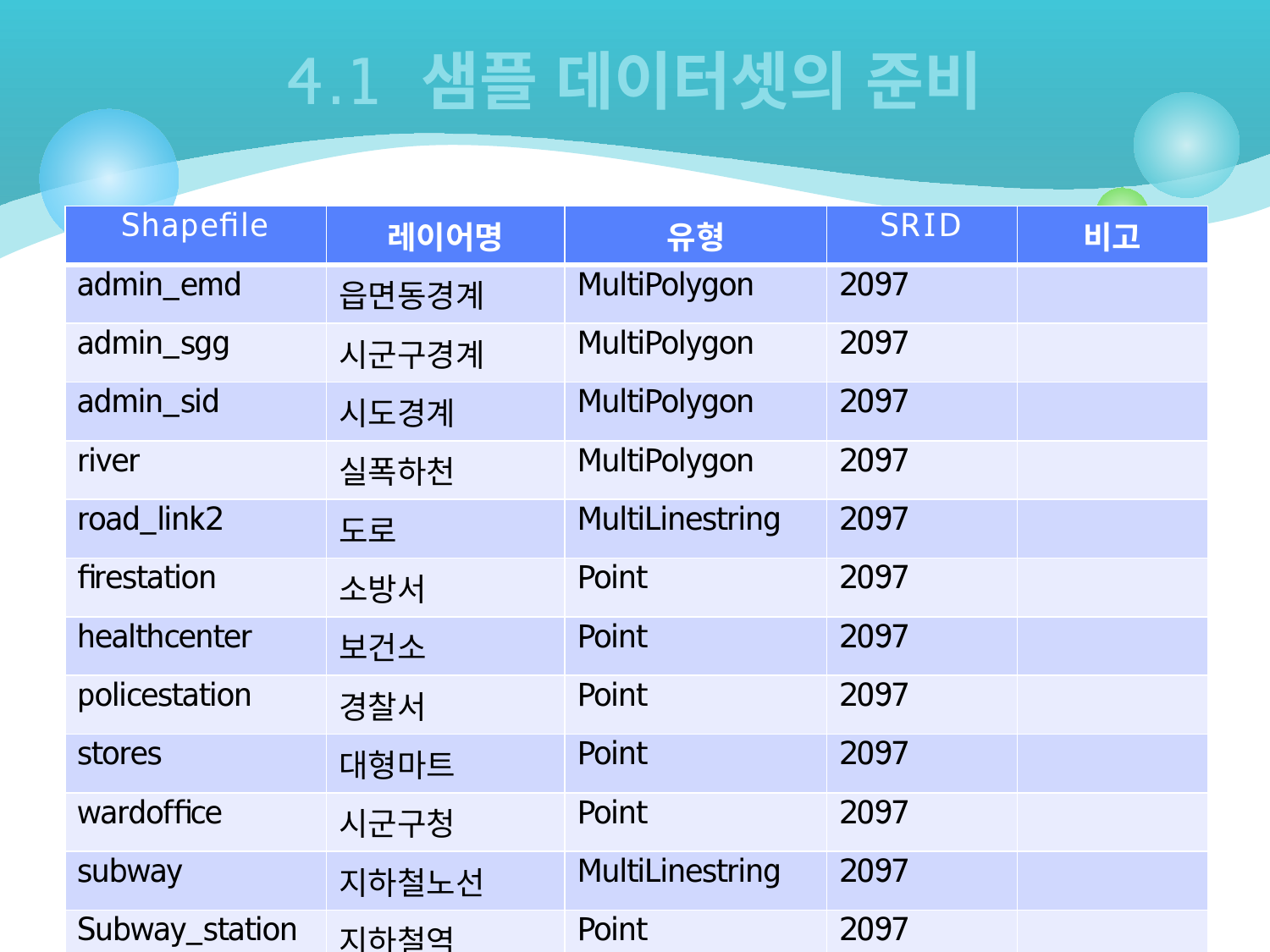

# 4.1 샘플 데이터셋의 준비
| Shapefile | 레이어명 | 유형 | SRID | 비고 |
| --- | --- | --- | --- | --- |
| admin\_emd | 읍면동경계 | MultiPolygon | 2097 |  |
| admin\_sgg | 시군구경계 | MultiPolygon | 2097 |  |
| admin\_sid | 시도경계 | MultiPolygon | 2097 |  |
| river | 실폭하천 | MultiPolygon | 2097 |  |
| road\_link2 | 도로 | MultiLinestring | 2097 |  |
| firestation | 소방서 | Point | 2097 |  |
| healthcenter | 보건소 | Point | 2097 |  |
| policestation | 경찰서 | Point | 2097 |  |
| stores | 대형마트 | Point | 2097 |  |
| wardoffice | 시군구청 | Point | 2097 |  |
| subway | 지하철노선 | MultiLinestring | 2097 |  |
| Subway\_station | 지하철역 | Point | 2097 |  |
41